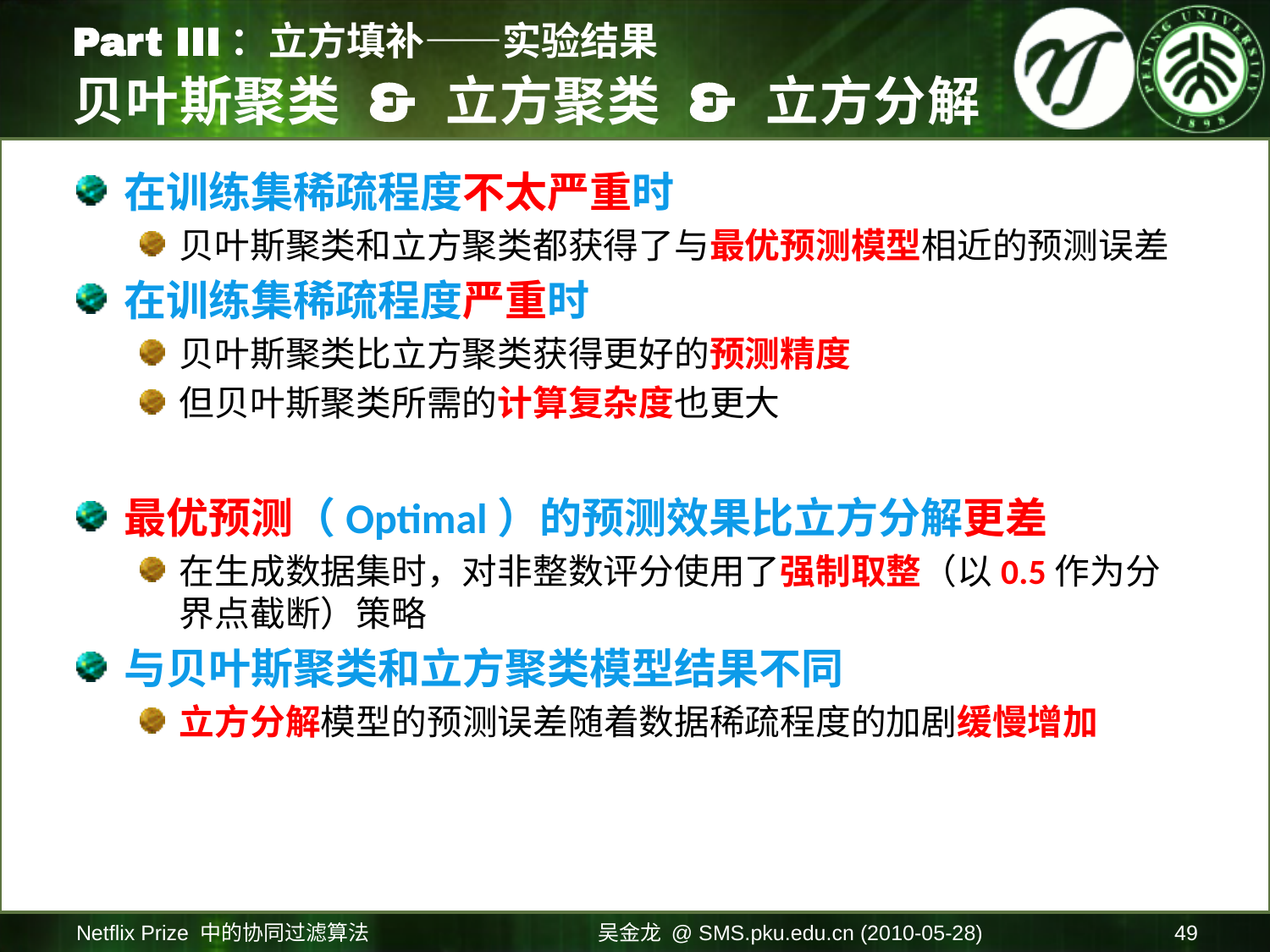

Part III：立方填补——实验结果

# 贝叶斯聚类 & 立方聚类 & 立方分解
在训练集稀疏程度不太严重时
贝叶斯聚类和立方聚类都获得了与最优预测模型相近的预测误差
在训练集稀疏程度严重时
贝叶斯聚类比立方聚类获得更好的预测精度
但贝叶斯聚类所需的计算复杂度也更大

最优预测（Optimal）的预测效果比立方分解更差
在生成数据集时，对非整数评分使用了强制取整（以0.5作为分界点截断）策略
与贝叶斯聚类和立方聚类模型结果不同
立方分解模型的预测误差随着数据稀疏程度的加剧缓慢增加

Netflix Prize 中的协同过滤算法
吴金龙 @ SMS.pku.edu.cn (2010-05-28)
49